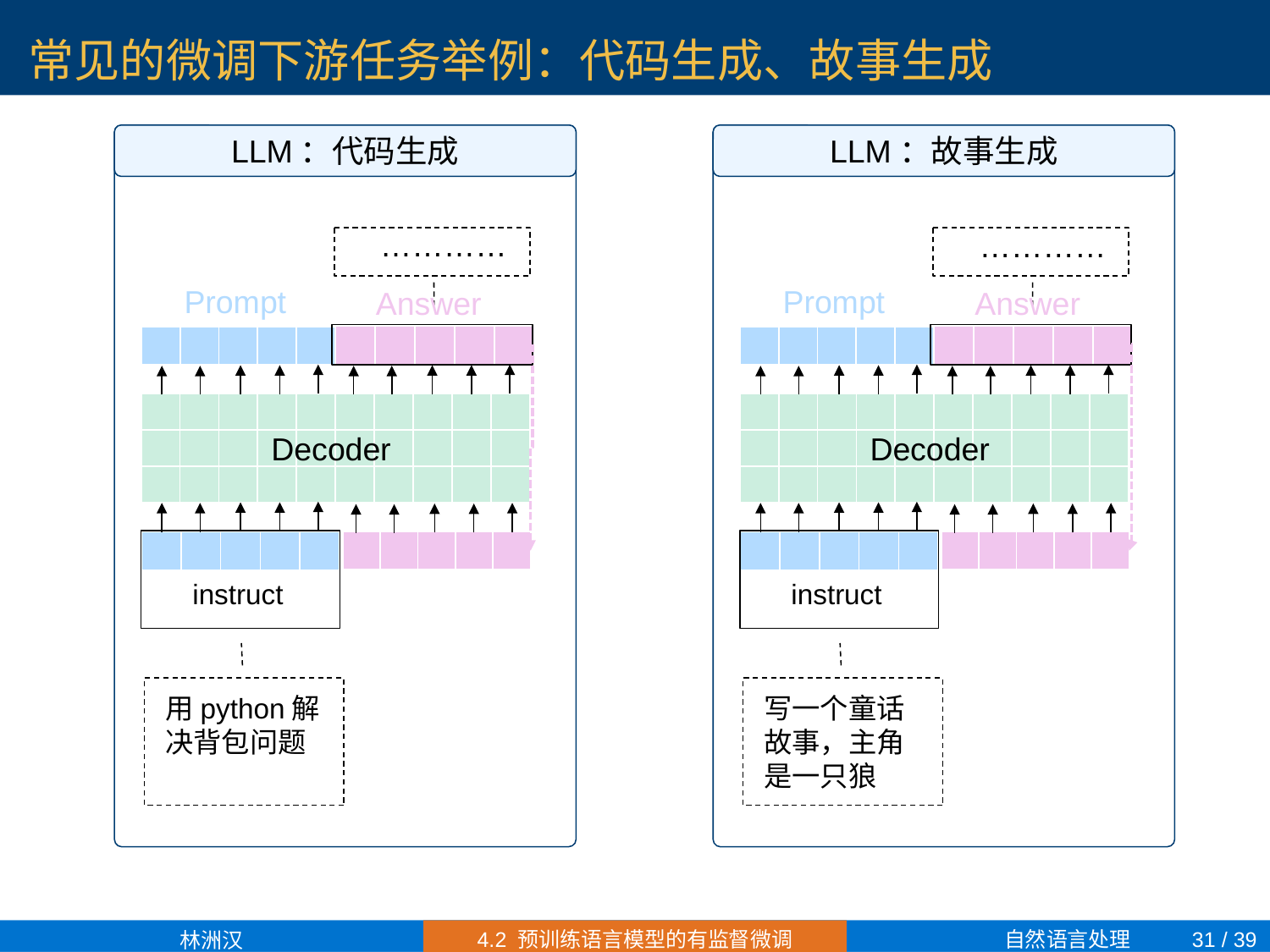

# 常见的微调下游任务举例：代码生成、故事生成

LLM：代码生成

LLM：故事生成
…………
…………

Prompt
Prompt
Answer
Answer

|  |  |  |  |  |
| --- | --- | --- | --- | --- |
|  |  |  |  |  |
| --- | --- | --- | --- | --- |
|  |  |  |  |  |
| --- | --- | --- | --- | --- |
|  |  |  |  |  |
| --- | --- | --- | --- | --- |
|  |  |  |  |  |  |  |  |  |  |
| --- | --- | --- | --- | --- | --- | --- | --- | --- | --- |
|  |  |  |  |  |  |  |  |  |  |
|  |  |  |  |  |  |  |  |  |  |
|  |  |  |  |  |  |  |  |  |  |
| --- | --- | --- | --- | --- | --- | --- | --- | --- | --- |
|  |  |  |  |  |  |  |  |  |  |
|  |  |  |  |  |  |  |  |  |  |
Decoder
Decoder

|  |  |  |  |  |
| --- | --- | --- | --- | --- |
|  |  |  |  |  |
| --- | --- | --- | --- | --- |
|  |  |  |  |  |
| --- | --- | --- | --- | --- |
|  |  |  |  |  |
| --- | --- | --- | --- | --- |
instruct
instruct

用python解决背包问题
写一个童话故事，主角是一只狼